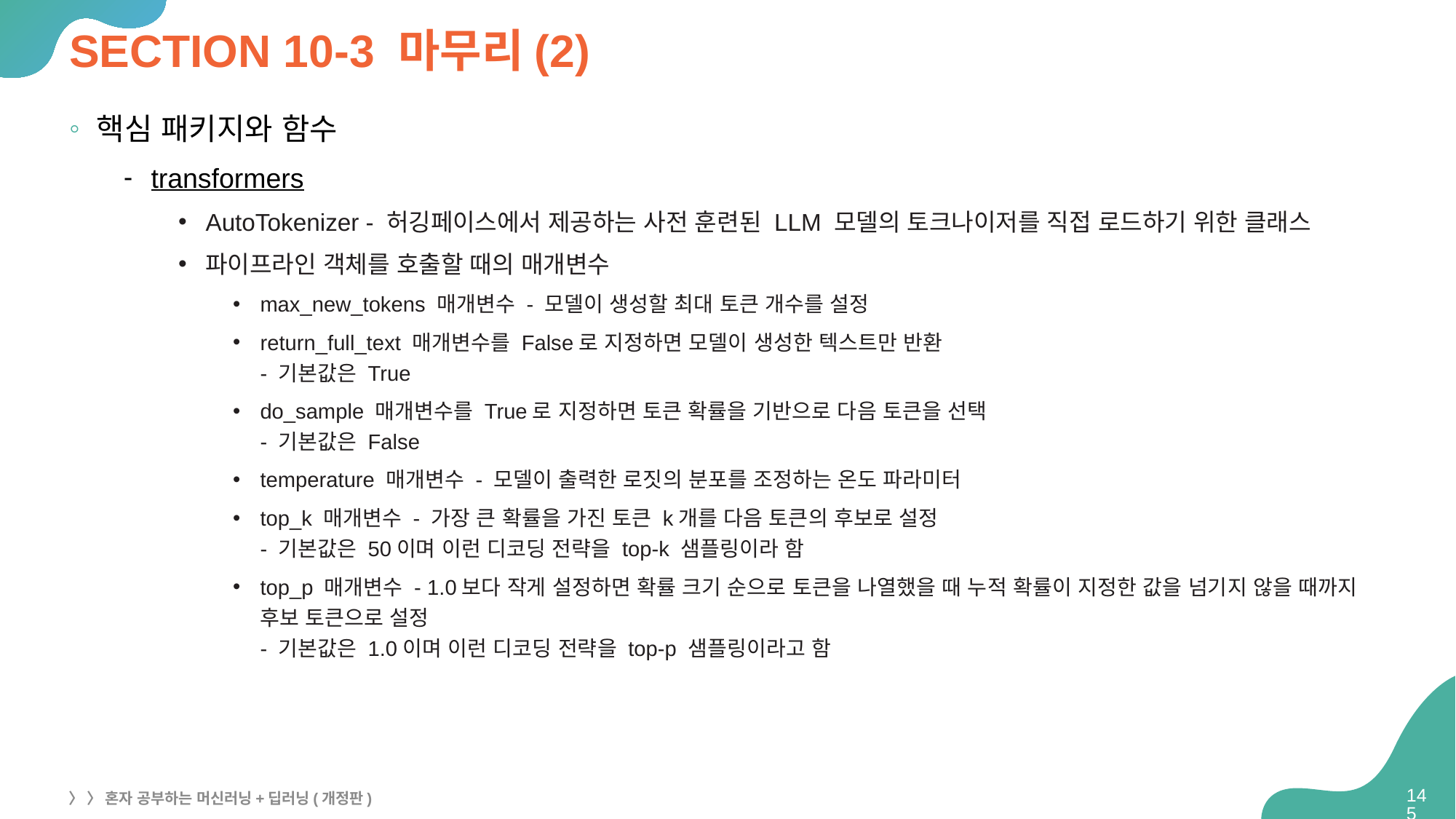

# SECTION 10-3 마무리(2)
핵심 패키지와 함수
transformers
AutoTokenizer - 허깅페이스에서 제공하는 사전 훈련된 LLM 모델의 토크나이저를 직접 로드하기 위한 클래스
파이프라인 객체를 호출할 때의 매개변수
max_new_tokens 매개변수 - 모델이 생성할 최대 토큰 개수를 설정
return_full_text 매개변수를 False로 지정하면 모델이 생성한 텍스트만 반환
- 기본값은 True
do_sample 매개변수를 True로 지정하면 토큰 확률을 기반으로 다음 토큰을 선택
- 기본값은 False
temperature 매개변수 - 모델이 출력한 로짓의 분포를 조정하는 온도 파라미터
top_k 매개변수 - 가장 큰 확률을 가진 토큰 k개를 다음 토큰의 후보로 설정
- 기본값은 50이며 이런 디코딩 전략을 top-k 샘플링이라 함
top_p 매개변수 - 1.0보다 작게 설정하면 확률 크기 순으로 토큰을 나열했을 때 누적 확률이 지정한 값을 넘기지 않을 때까지
후보 토큰으로 설정
- 기본값은 1.0이며 이런 디코딩 전략을 top-p 샘플링이라고 함
145
〉 〉 혼자 공부하는 머신러닝+딥러닝(개정판)